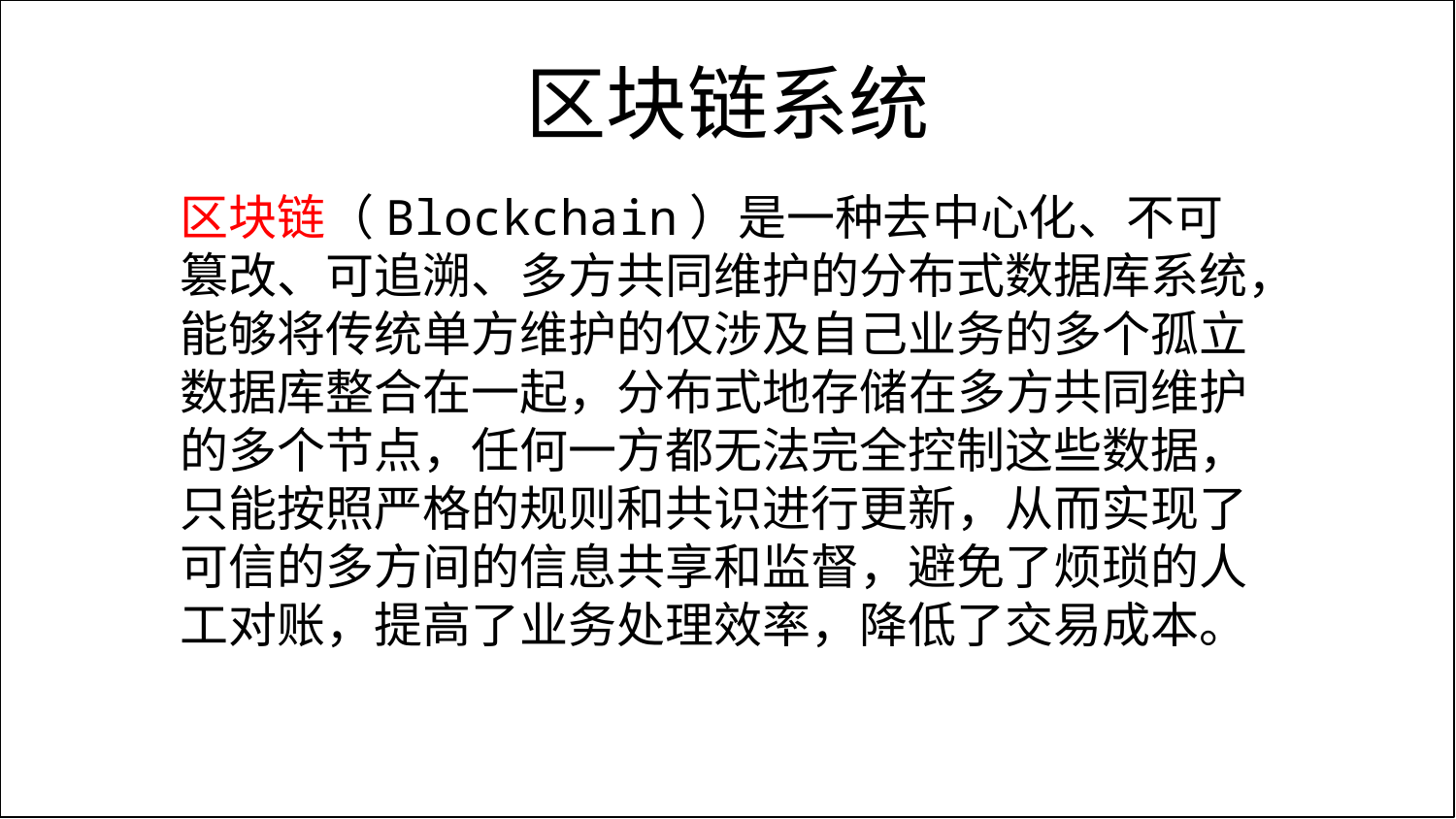

# 区块链系统
区块链（Blockchain）是一种去中心化、不可篡改、可追溯、多方共同维护的分布式数据库系统，能够将传统单方维护的仅涉及自己业务的多个孤立数据库整合在一起，分布式地存储在多方共同维护的多个节点，任何一方都无法完全控制这些数据，只能按照严格的规则和共识进行更新，从而实现了可信的多方间的信息共享和监督，避免了烦琐的人工对账，提高了业务处理效率，降低了交易成本。